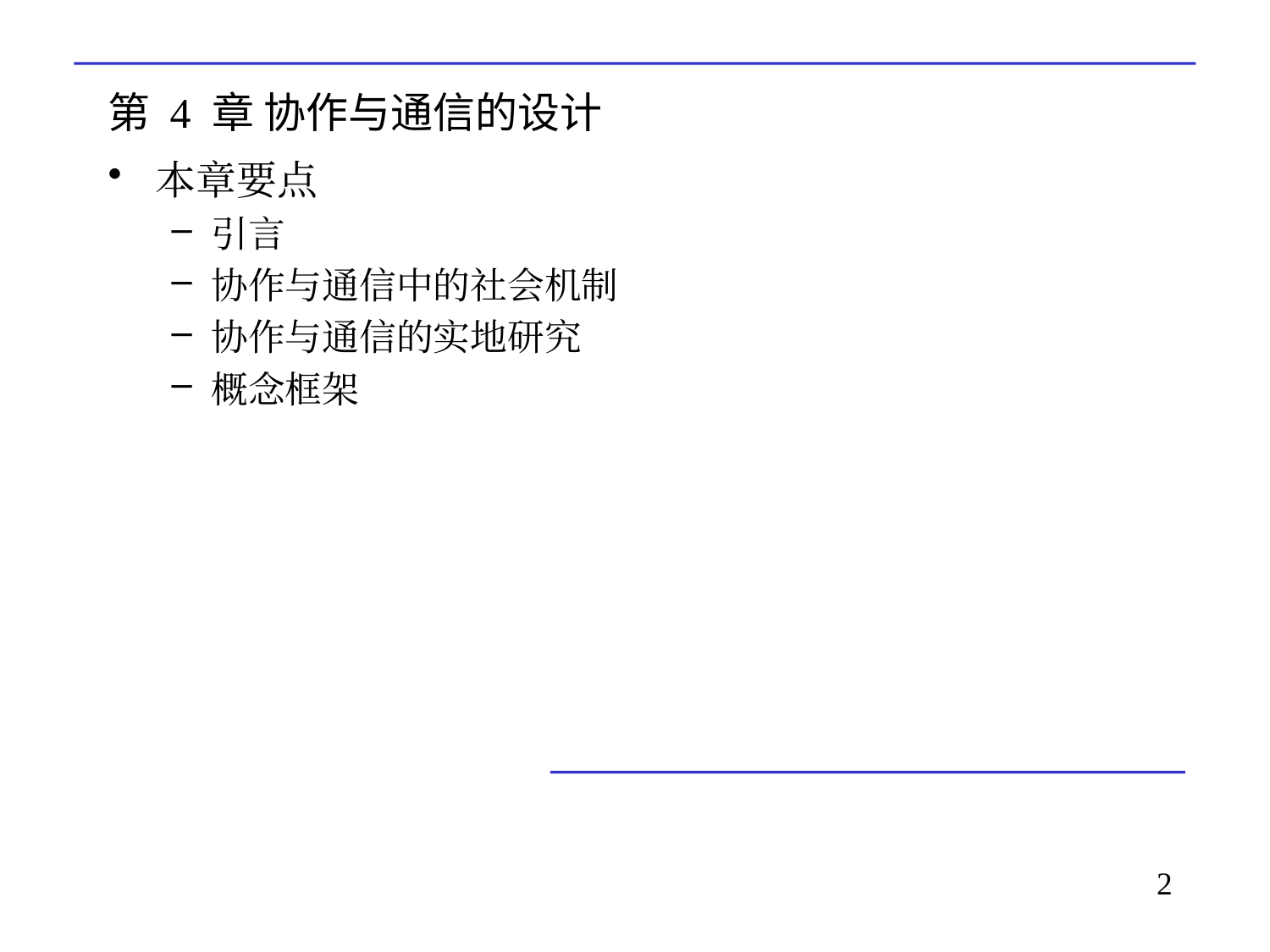

# 第 4 章 协作与通信的设计
本章要点
引言
协作与通信中的社会机制
协作与通信的实地研究
概念框架
2